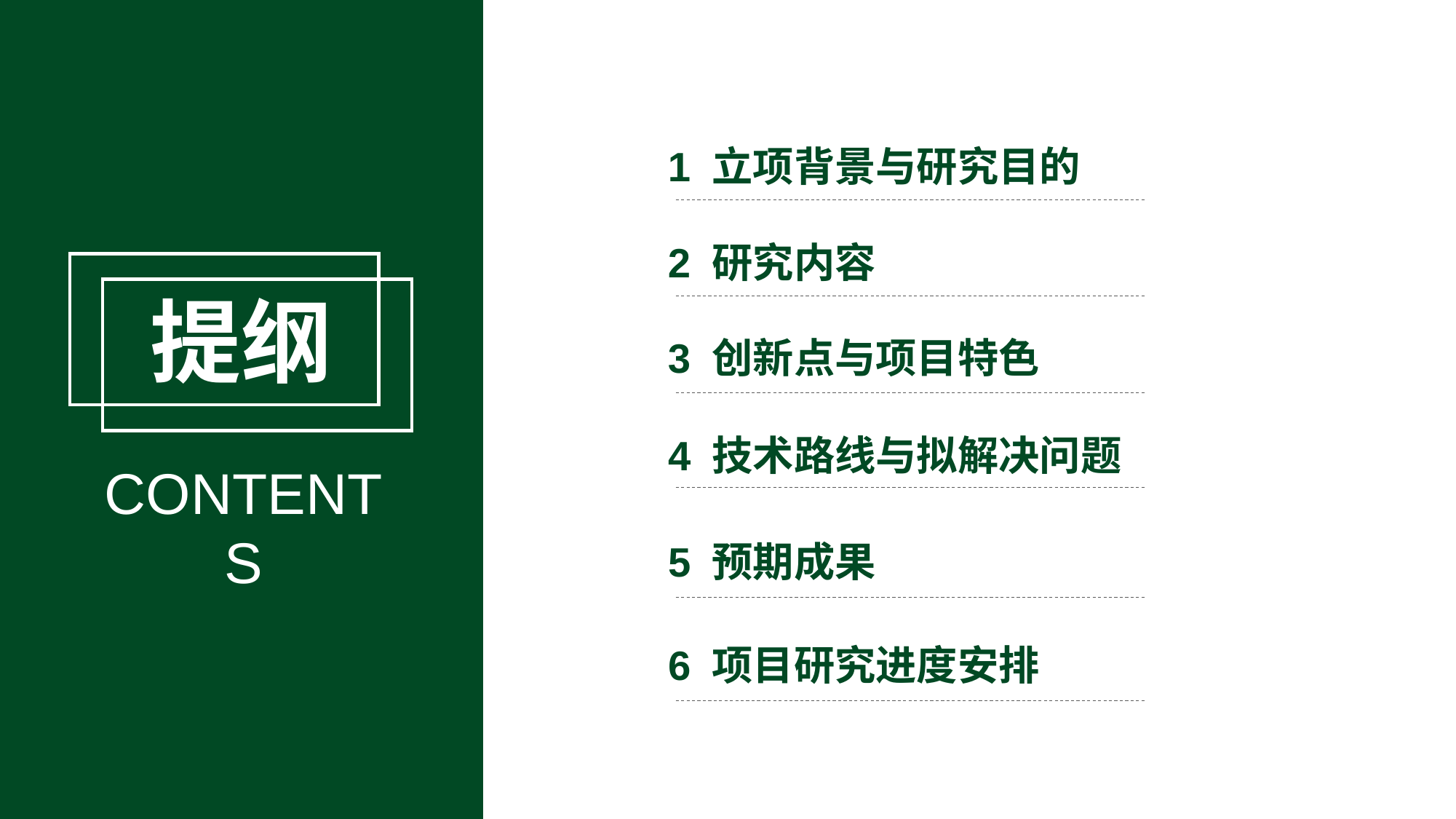

1 立项背景与研究目的
2 研究内容

提纲
3 创新点与项目特色
4 技术路线与拟解决问题
CONTENTS
5 预期成果
6 项目研究进度安排